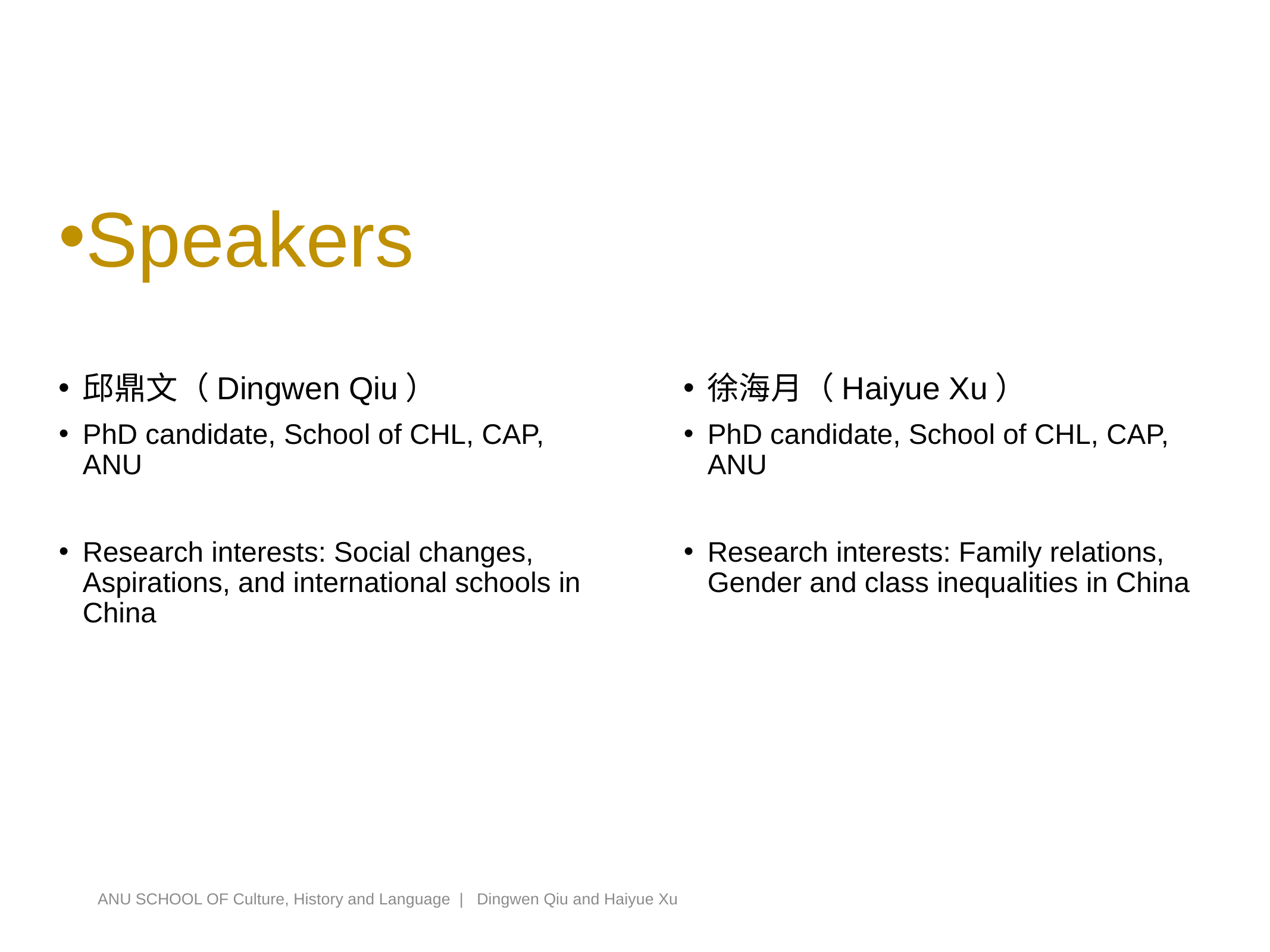

Speakers
邱鼎文（Dingwen Qiu）
PhD candidate, School of CHL, CAP, ANU

Research interests: Social changes, Aspirations, and international schools in China
徐海月（Haiyue Xu）
PhD candidate, School of CHL, CAP, ANU

Research interests: Family relations, Gender and class inequalities in China
ANU SCHOOL OF Culture, History and Language  |   Dingwen Qiu and Haiyue Xu